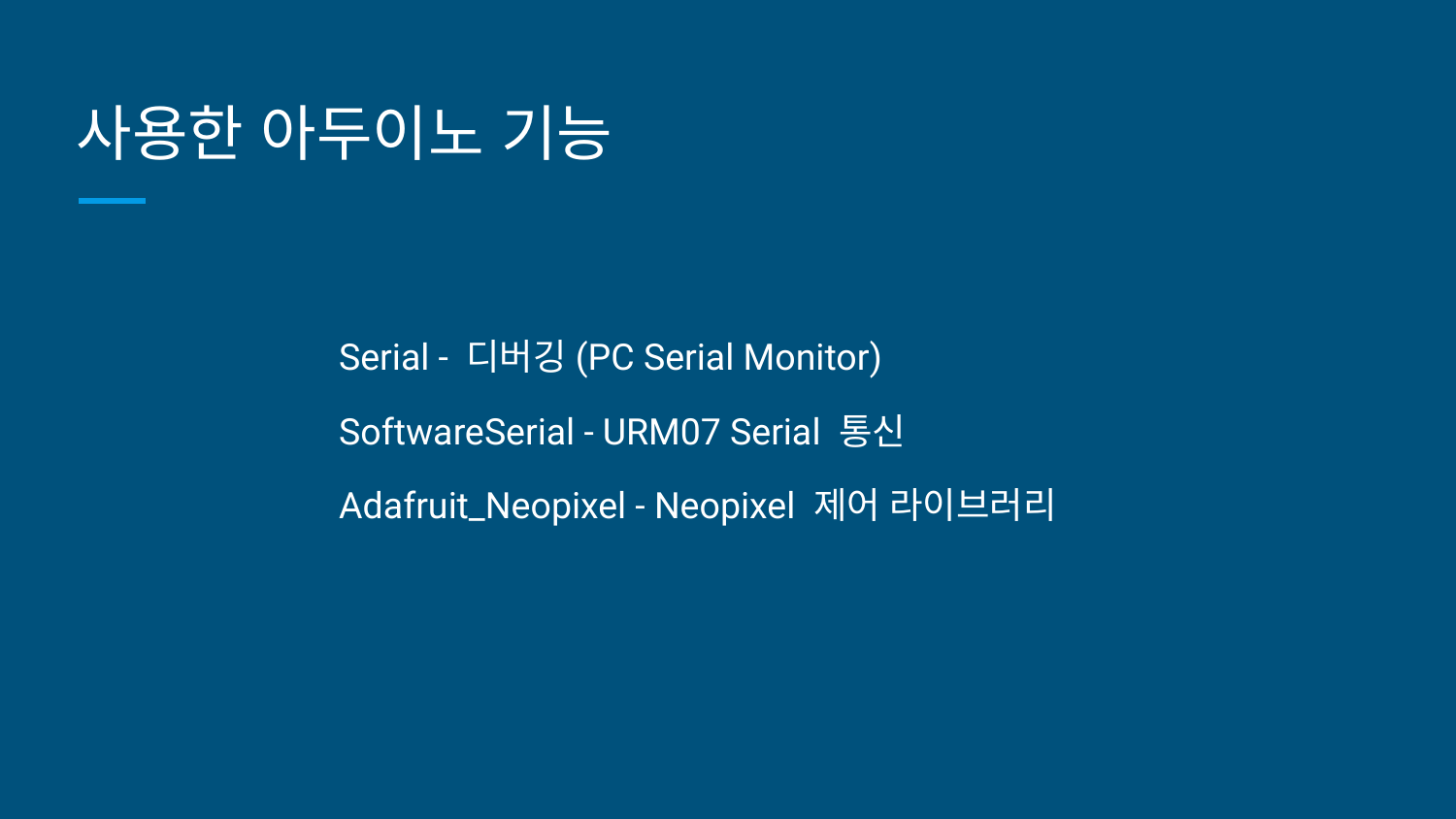

# 사용한 아두이노 기능
Serial - 디버깅(PC Serial Monitor)
SoftwareSerial - URM07 Serial 통신
Adafruit_Neopixel - Neopixel 제어 라이브러리